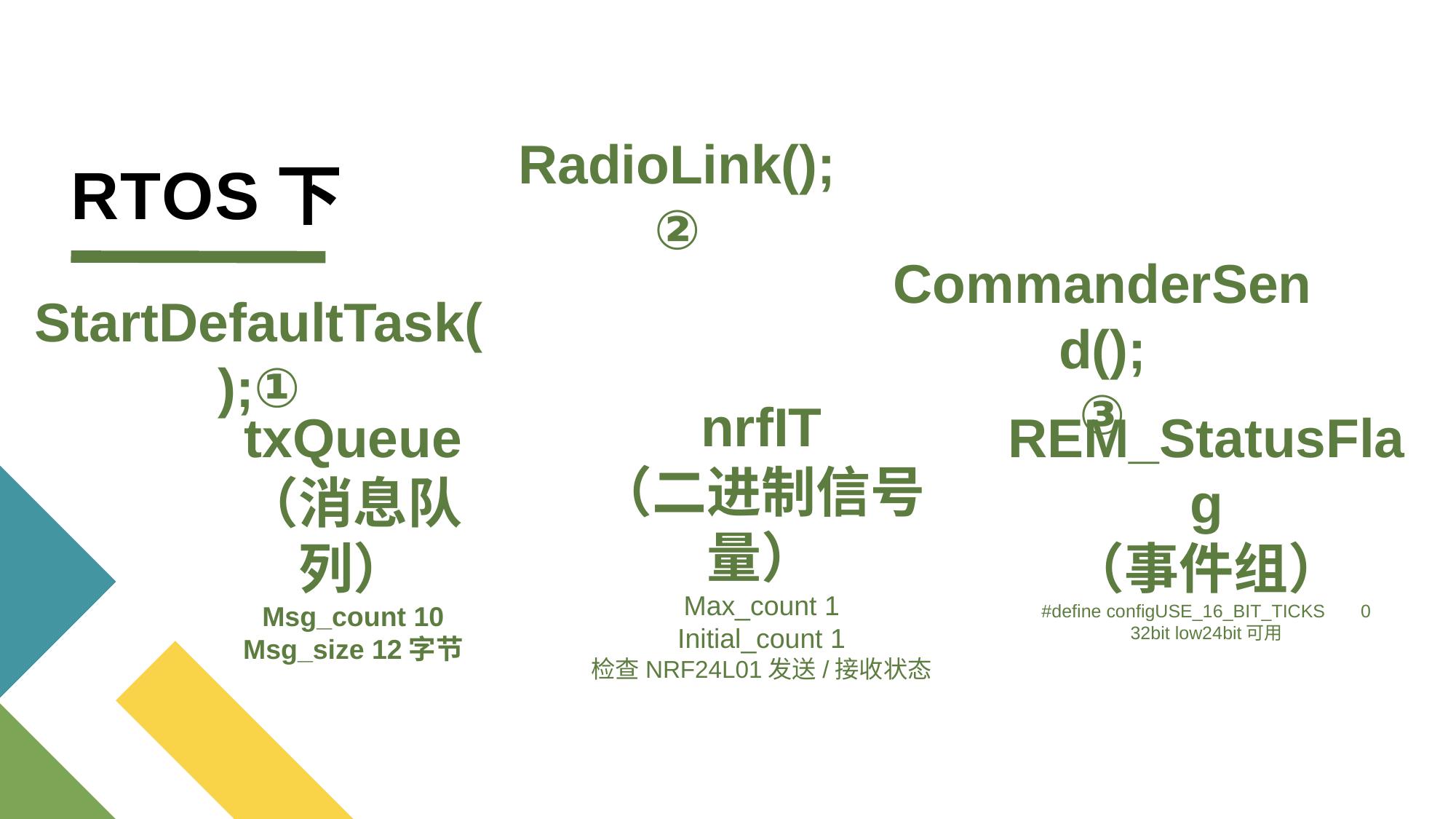

# RTOS下
RadioLink();
②
CommanderSend();
③
StartDefaultTask();①
nrfIT
（二进制信号量）
Max_count 1
Initial_count 1
检查NRF24L01发送/接收状态
txQueue
（消息队列）
Msg_count 10
Msg_size 12字节
REM_StatusFlag
（事件组）
#define configUSE_16_BIT_TICKS       0
32bit low24bit可用